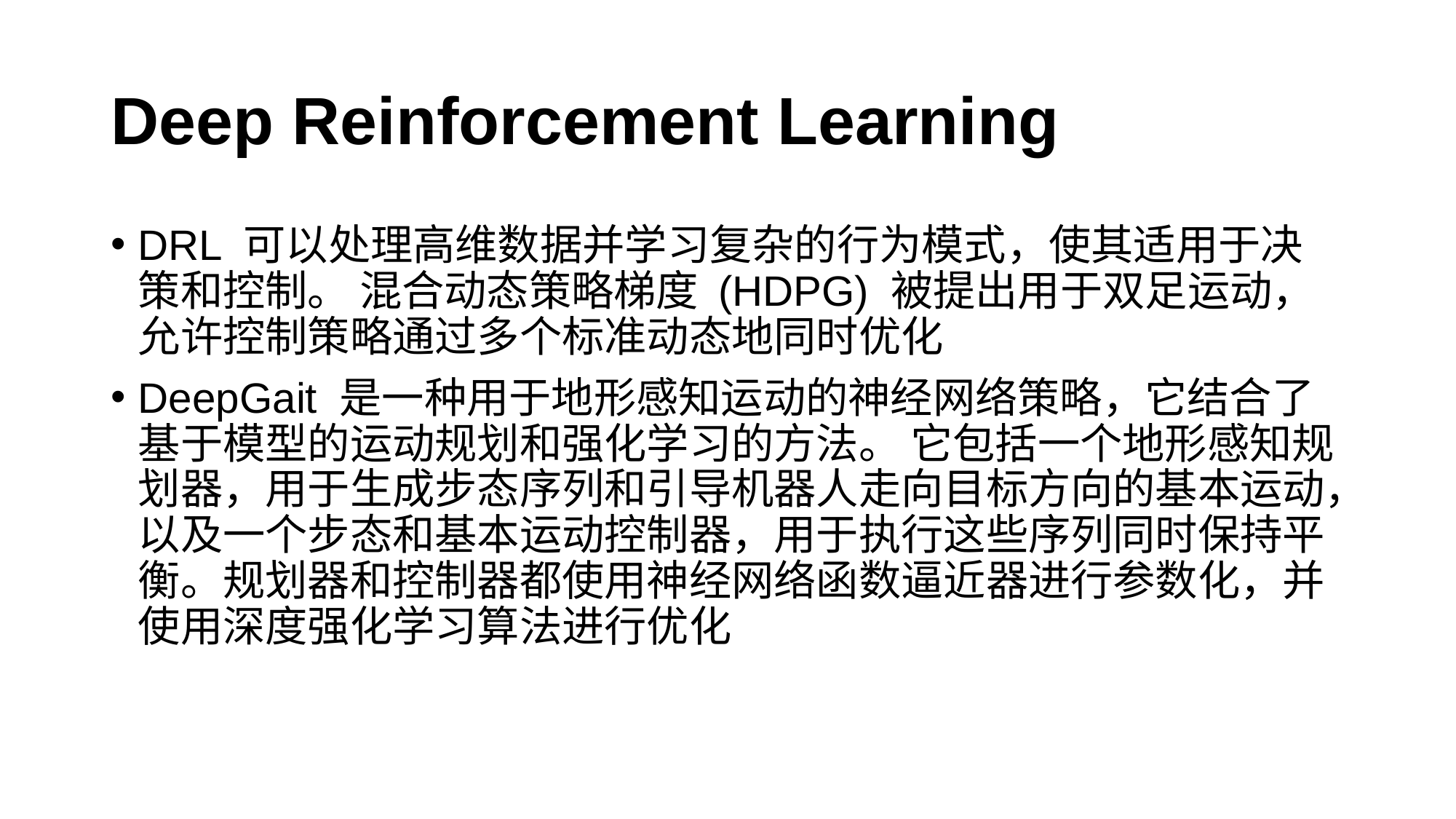

# Deep Reinforcement Learning
DRL 可以处理高维数据并学习复杂的行为模式，使其适用于决策和控制。 混合动态策略梯度 (HDPG) 被提出用于双足运动，允许控制策略通过多个标准动态地同时优化
DeepGait 是一种用于地形感知运动的神经网络策略，它结合了基于模型的运动规划和强化学习的方法。 它包括一个地形感知规划器，用于生成步态序列和引导机器人走向目标方向的基本运动，以及一个步态和基本运动控制器，用于执行这些序列同时保持平衡。规划器和控制器都使用神经网络函数逼近器进行参数化，并使用深度强化学习算法进行优化